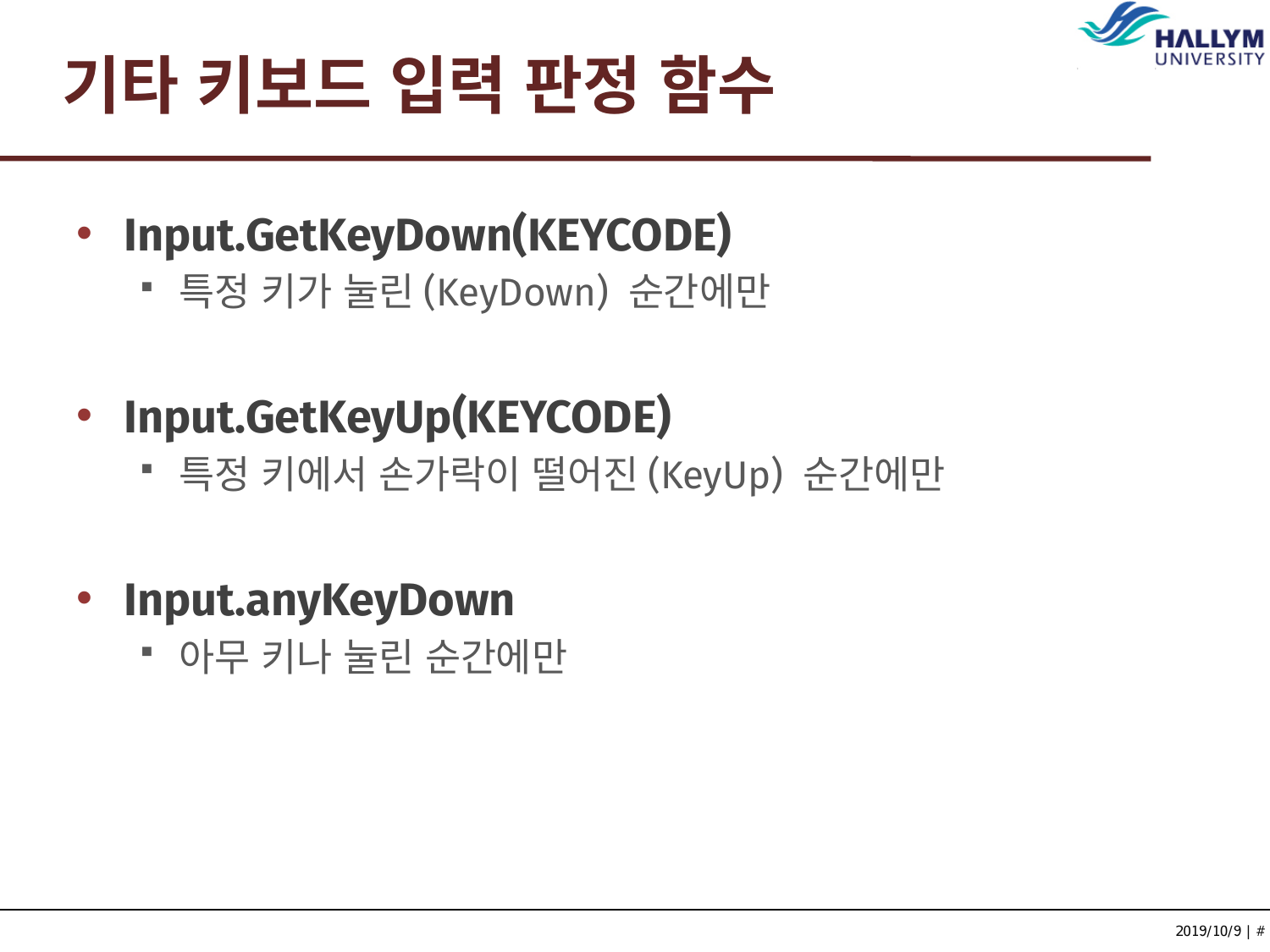

# 기타 키보드 입력 판정 함수
Input.GetKeyDown(KEYCODE)
특정 키가 눌린(KeyDown) 순간에만

Input.GetKeyUp(KEYCODE)
특정 키에서 손가락이 떨어진(KeyUp) 순간에만

Input.anyKeyDown
아무 키나 눌린 순간에만